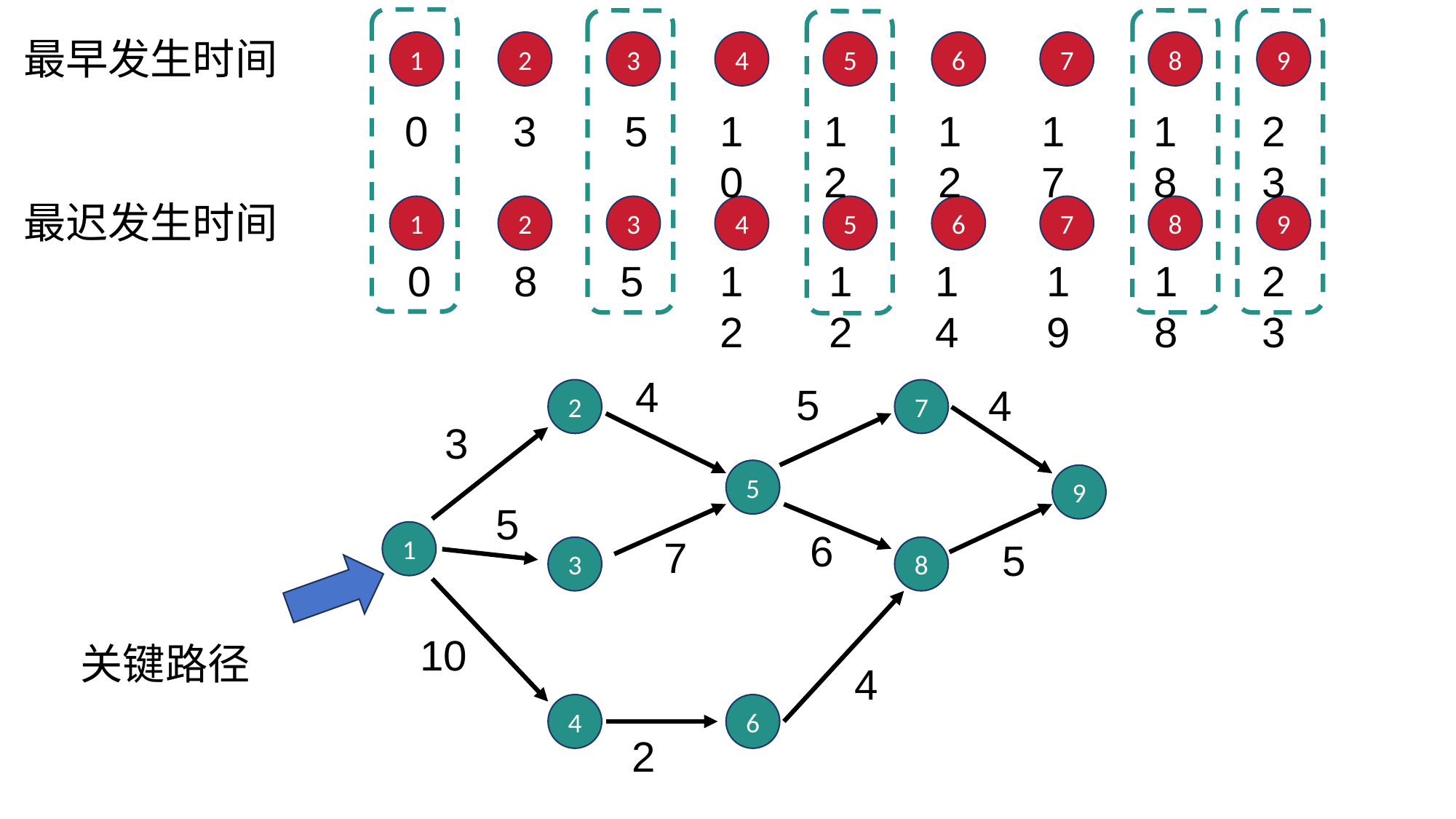

最早发生时间
1
2
3
4
5
6
7
8
9
17
18
23
0
3
5
10
12
12
最迟发生时间
1
2
3
4
5
6
7
8
9
0
8
5
12
12
14
19
18
23
4
5
4
2
7
3
5
9
5
6
1
7
5
3
8

10
关键路径
4
4
6
2